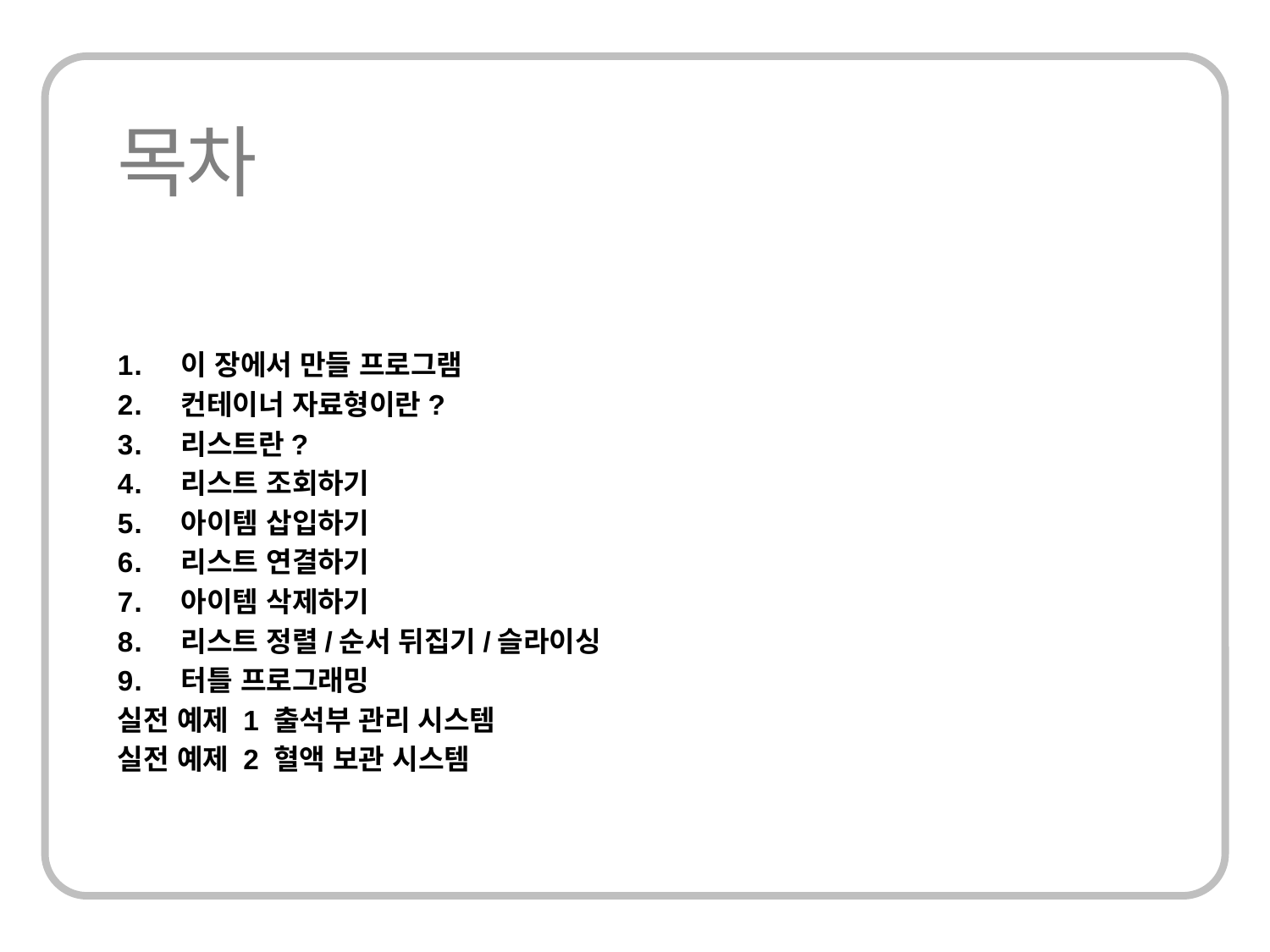

이 장에서 만들 프로그램
컨테이너 자료형이란?
리스트란?
리스트 조회하기
아이템 삽입하기
리스트 연결하기
아이템 삭제하기
리스트 정렬/순서 뒤집기/슬라이싱
터틀 프로그래밍
실전 예제 1 출석부 관리 시스템
실전 예제 2 혈액 보관 시스템